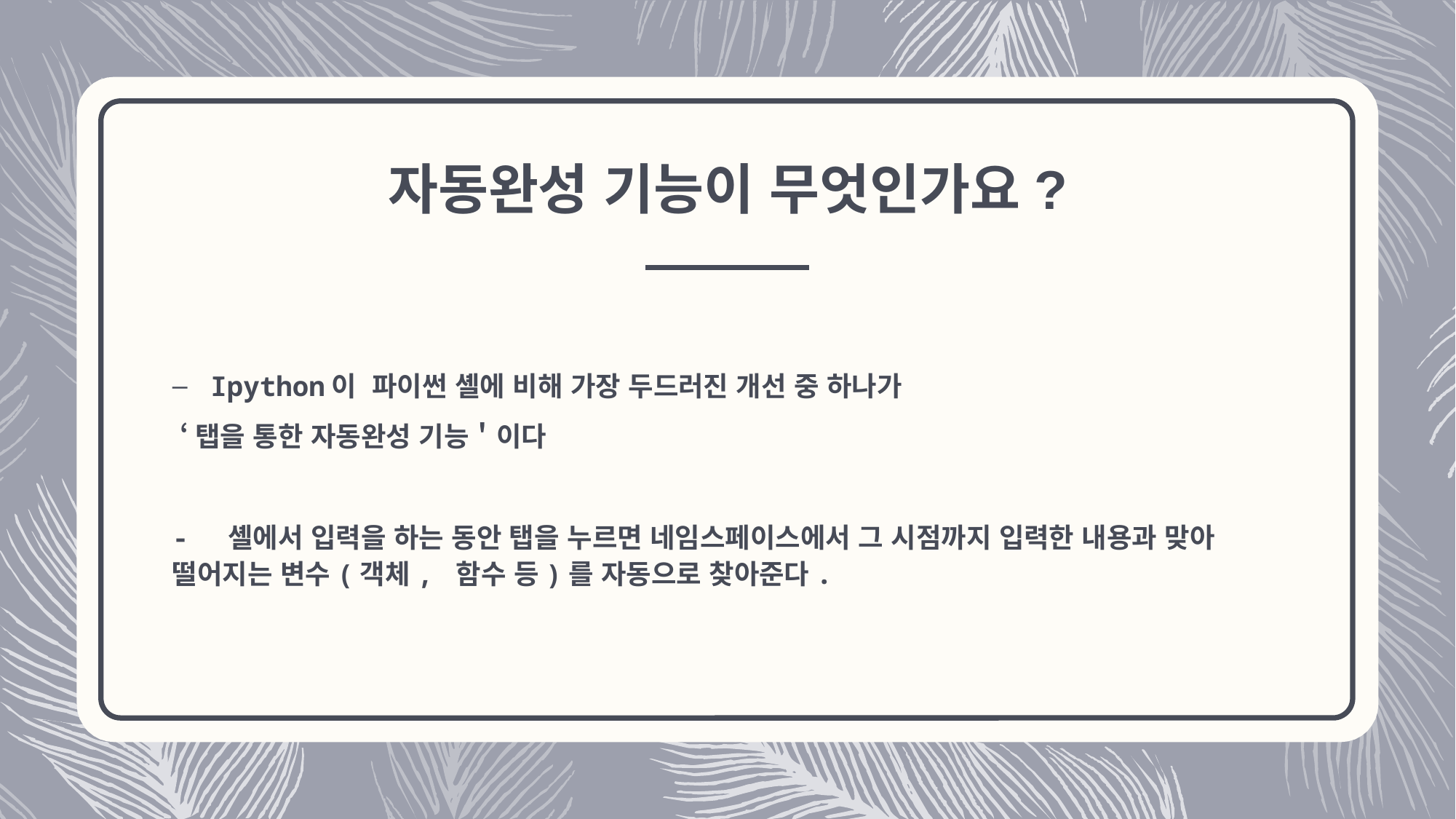

# 자동완성 기능이 무엇인가요?
Ipython이  파이썬 셸에 비해 가장 두드러진 개선 중 하나가
 ‘탭을 통한 자동완성 기능＇이다

-  셸에서 입력을 하는 동안 탭을 누르면 네임스페이스에서 그 시점까지 입력한 내용과 맞아 떨어지는 변수(객체, 함수 등)를 자동으로 찾아준다.